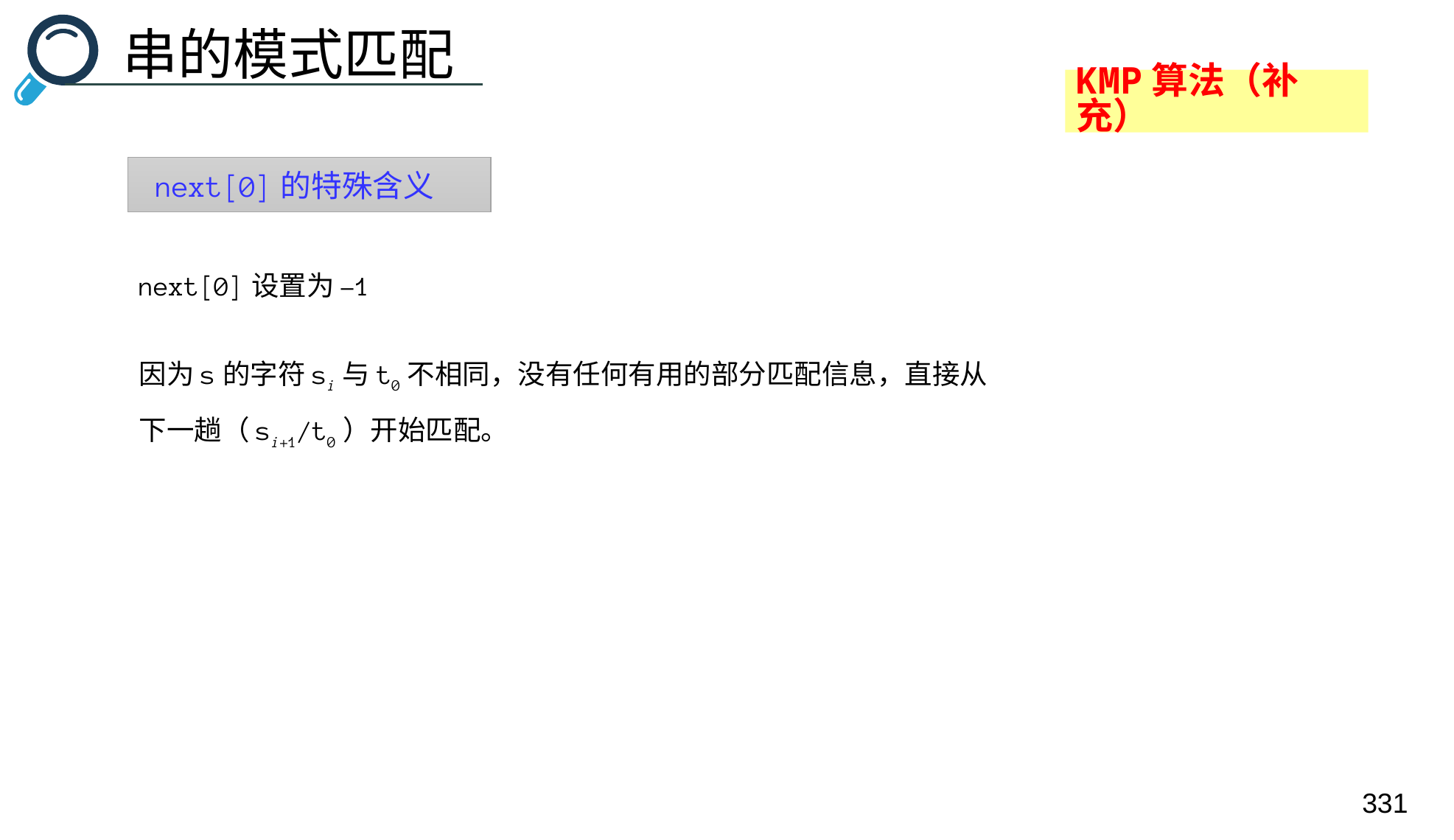

串的模式匹配
KMP算法（补充）
 next[0]的特殊含义
next[0]设置为-1
因为s的字符si与t0不相同，没有任何有用的部分匹配信息，直接从下一趟（si+1/t0）开始匹配。
331